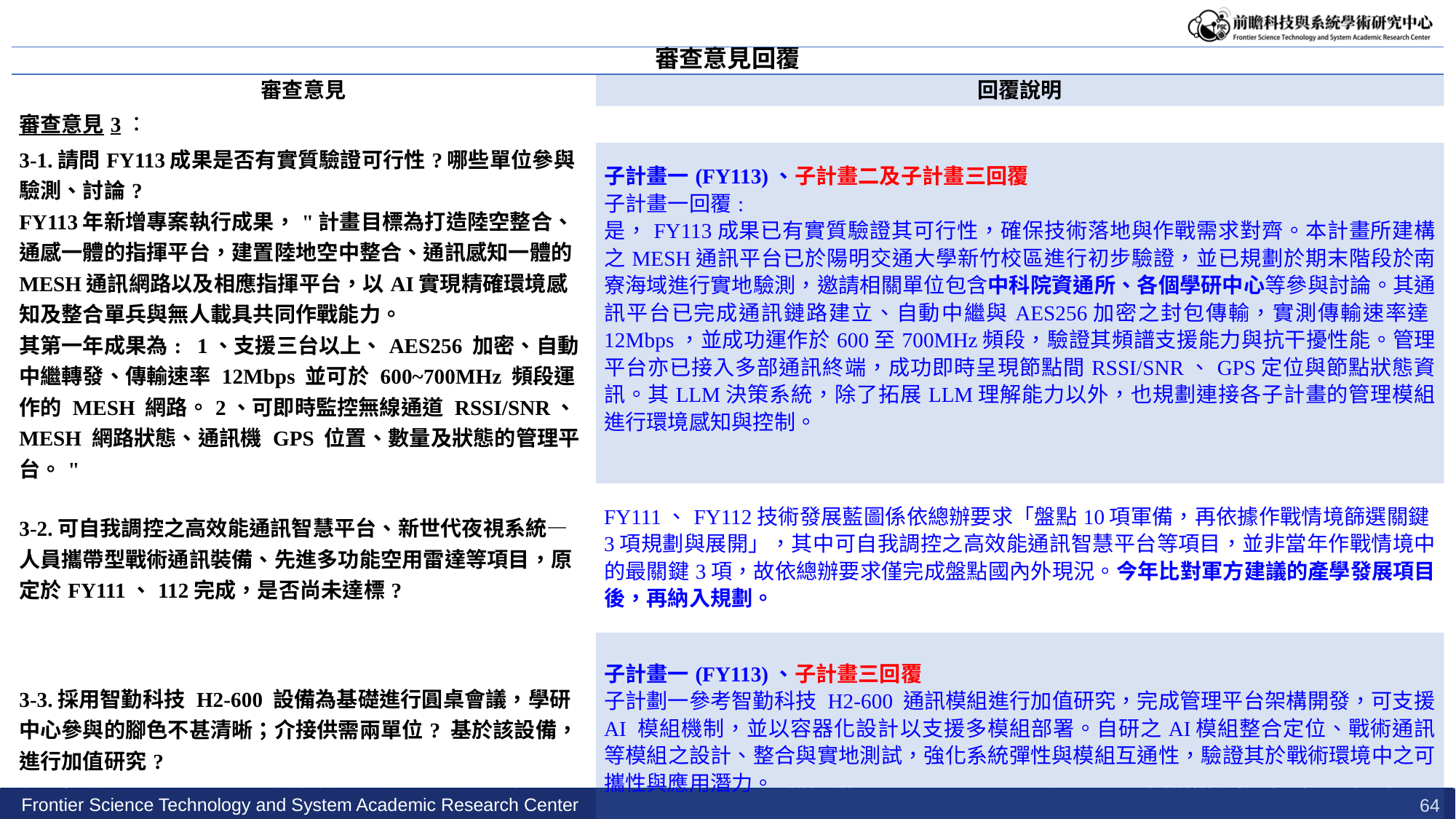

| 審查意見回覆 |  |
| --- | --- |
| 審查意見 | 回覆說明 |
| 審查意見3： |  |
| 3-1.請問FY113成果是否有實質驗證可行性?哪些單位參與驗測、討論? FY113年新增專案執行成果，"計畫目標為打造陸空整合、通感一體的指揮平台，建置陸地空中整合、通訊感知一體的MESH通訊網路以及相應指揮平台，以AI實現精確環境感知及整合單兵與無人載具共同作戰能力。 其第一年成果為: 1、支援三台以上、AES256 加密、自動中繼轉發、傳輸速率 12Mbps 並可於 600~700MHz 頻段運作的 MESH 網路。2、可即時監控無線通道 RSSI/SNR、MESH 網路狀態、通訊機 GPS 位置、數量及狀態的管理平台。" | 子計畫一(FY113)、子計畫二及子計畫三回覆 子計畫一回覆: 是，FY113成果已有實質驗證其可行性，確保技術落地與作戰需求對齊。本計畫所建構之MESH通訊平台已於陽明交通大學新竹校區進行初步驗證，並已規劃於期末階段於南寮海域進行實地驗測，邀請相關單位包含中科院資通所、各個學研中心等參與討論。其通訊平台已完成通訊鏈路建立、自動中繼與AES256加密之封包傳輸，實測傳輸速率達12Mbps，並成功運作於600至700MHz頻段，驗證其頻譜支援能力與抗干擾性能。管理平台亦已接入多部通訊終端，成功即時呈現節點間RSSI/SNR、GPS定位與節點狀態資訊。其LLM決策系統，除了拓展LLM理解能力以外，也規劃連接各子計畫的管理模組進行環境感知與控制。 |
| 3-2.可自我調控之高效能通訊智慧平台、新世代夜視系統—人員攜帶型戰術通訊裝備、先進多功能空用雷達等項目，原定於FY111、112完成，是否尚未達標? | FY111、FY112技術發展藍圖係依總辦要求「盤點10項軍備，再依據作戰情境篩選關鍵3項規劃與展開」，其中可自我調控之高效能通訊智慧平台等項目，並非當年作戰情境中的最關鍵3項，故依總辦要求僅完成盤點國內外現況。今年比對軍方建議的產學發展項目後，再納入規劃。 |
| 3-3.採用智勤科技 H2-600 設備為基礎進行圓桌會議，學研中心參與的腳色不甚清晰；介接供需兩單位? 基於該設備，進行加值研究? | 子計畫一(FY113)、子計畫三回覆 子計劃一參考智勤科技 H2-600 通訊模組進行加值研究，完成管理平台架構開發，可支援AI 模組機制，並以容器化設計以支援多模組部署。自研之AI模組整合定位、戰術通訊等模組之設計、整合與實地測試，強化系統彈性與模組互通性，驗證其於戰術環境中之可攜性與應用潛力。 |